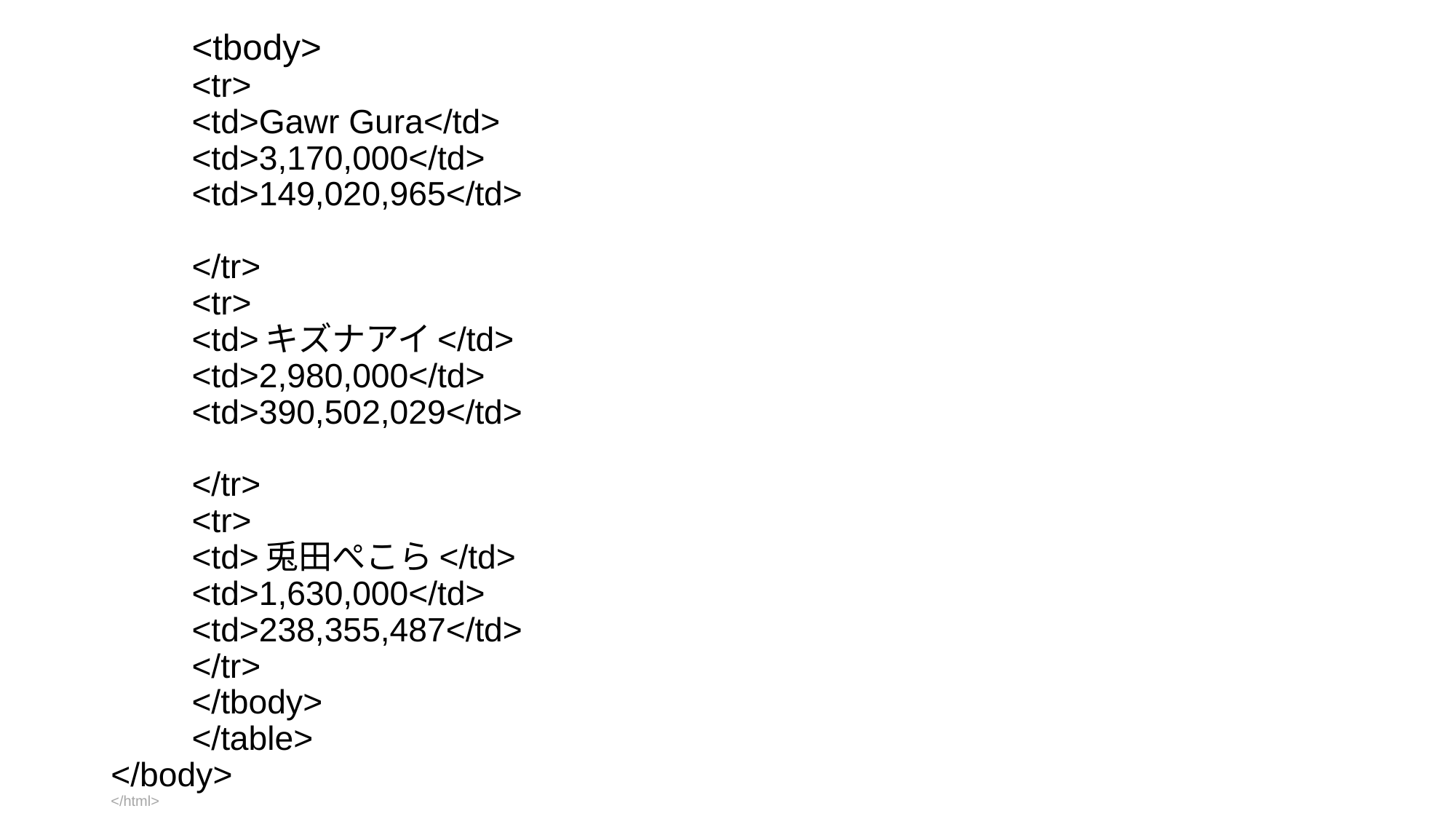

<tbody>
			<tr>
				<td>Gawr Gura</td>
				<td>3,170,000</td>
				<td>149,020,965</td>

			</tr>
			<tr>
				<td>キズナアイ</td>
				<td>2,980,000</td>
				<td>390,502,029</td>

			</tr>
			<tr>
				<td>兎田ぺこら</td>
				<td>1,630,000</td>
				<td>238,355,487</td>
			</tr>
		</tbody>
	</table>
</body>
</html>